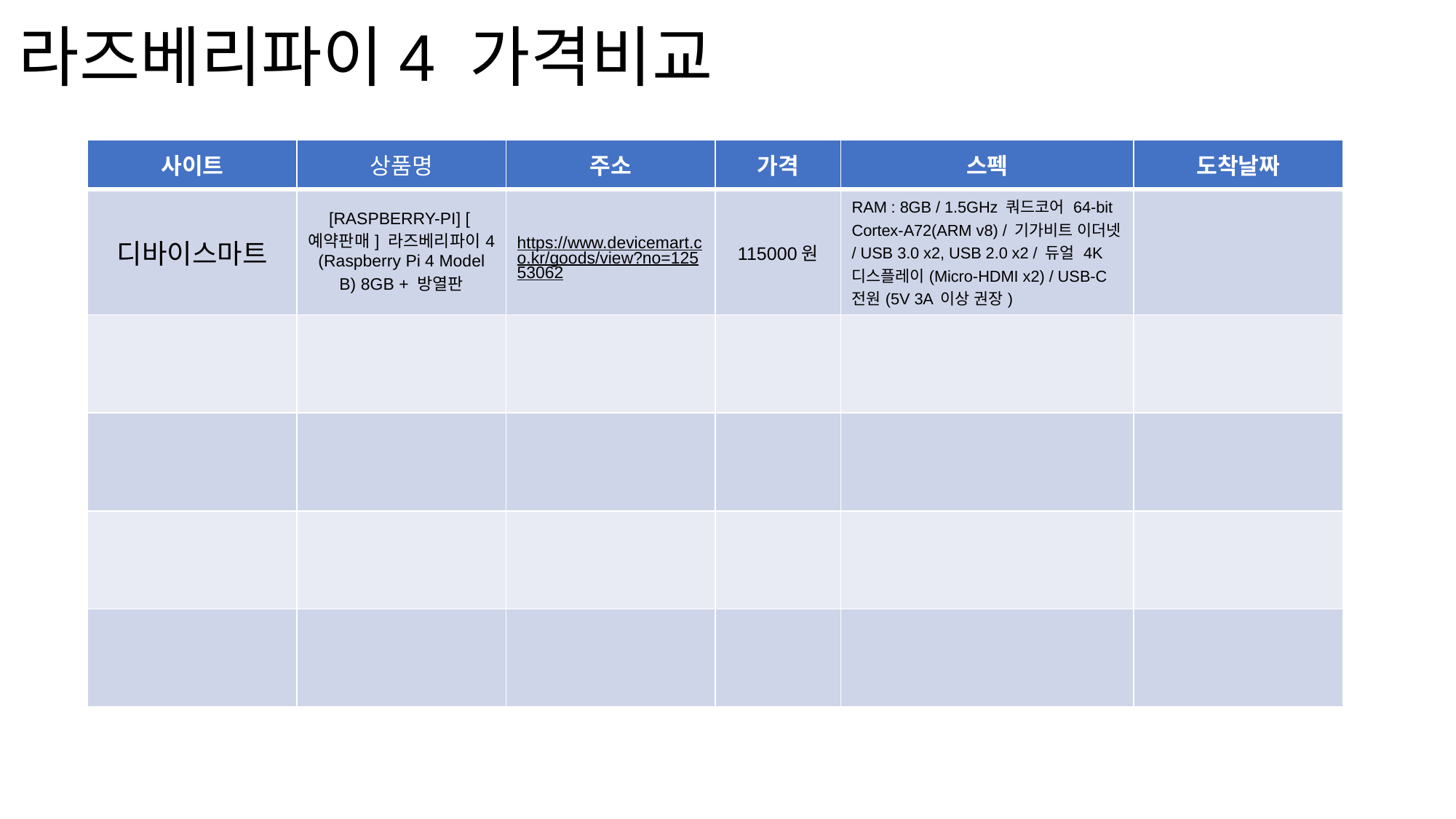

# 라즈베리파이4 가격비교
| 사이트 | 상품명 | 주소 | 가격 | 스펙 | 도착날짜 |
| --- | --- | --- | --- | --- | --- |
| 디바이스마트 | [RASPBERRY-PI] [예약판매] 라즈베리파이4 (Raspberry Pi 4 Model B) 8GB + 방열판 | https://www.devicemart.co.kr/goods/view?no=12553062 | 115000원 | RAM : 8GB / 1.5GHz 쿼드코어 64-bit Cortex-A72(ARM v8) / 기가비트 이더넷 / USB 3.0 x2, USB 2.0 x2 / 듀얼 4K 디스플레이(Micro-HDMI x2) / USB-C 전원(5V 3A 이상 권장) |  |
|  |  |  |  |  |  |
|  |  |  |  |  |  |
|  |  |  |  |  |  |
|  |  |  |  |  |  |